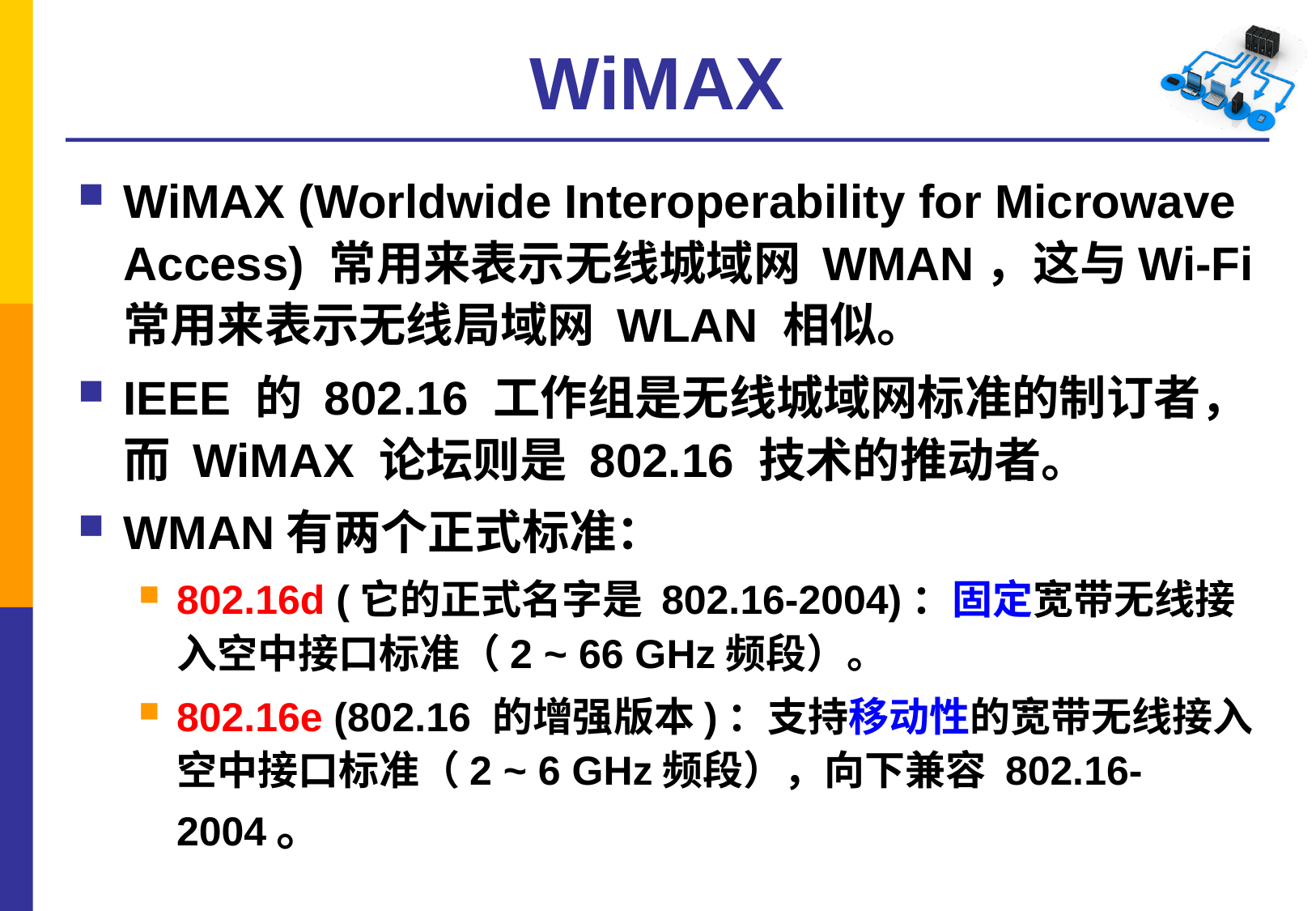

# WiMAX
WiMAX (Worldwide Interoperability for Microwave Access) 常用来表示无线城域网 WMAN，这与Wi-Fi 常用来表示无线局域网 WLAN 相似。
IEEE 的 802.16 工作组是无线城域网标准的制订者，而 WiMAX 论坛则是 802.16 技术的推动者。
WMAN有两个正式标准：
802.16d (它的正式名字是 802.16-2004)：固定宽带无线接入空中接口标准（2 ~ 66 GHz频段）。
802.16e (802.16 的增强版本)：支持移动性的宽带无线接入空中接口标准（2 ~ 6 GHz频段），向下兼容 802.16-2004。